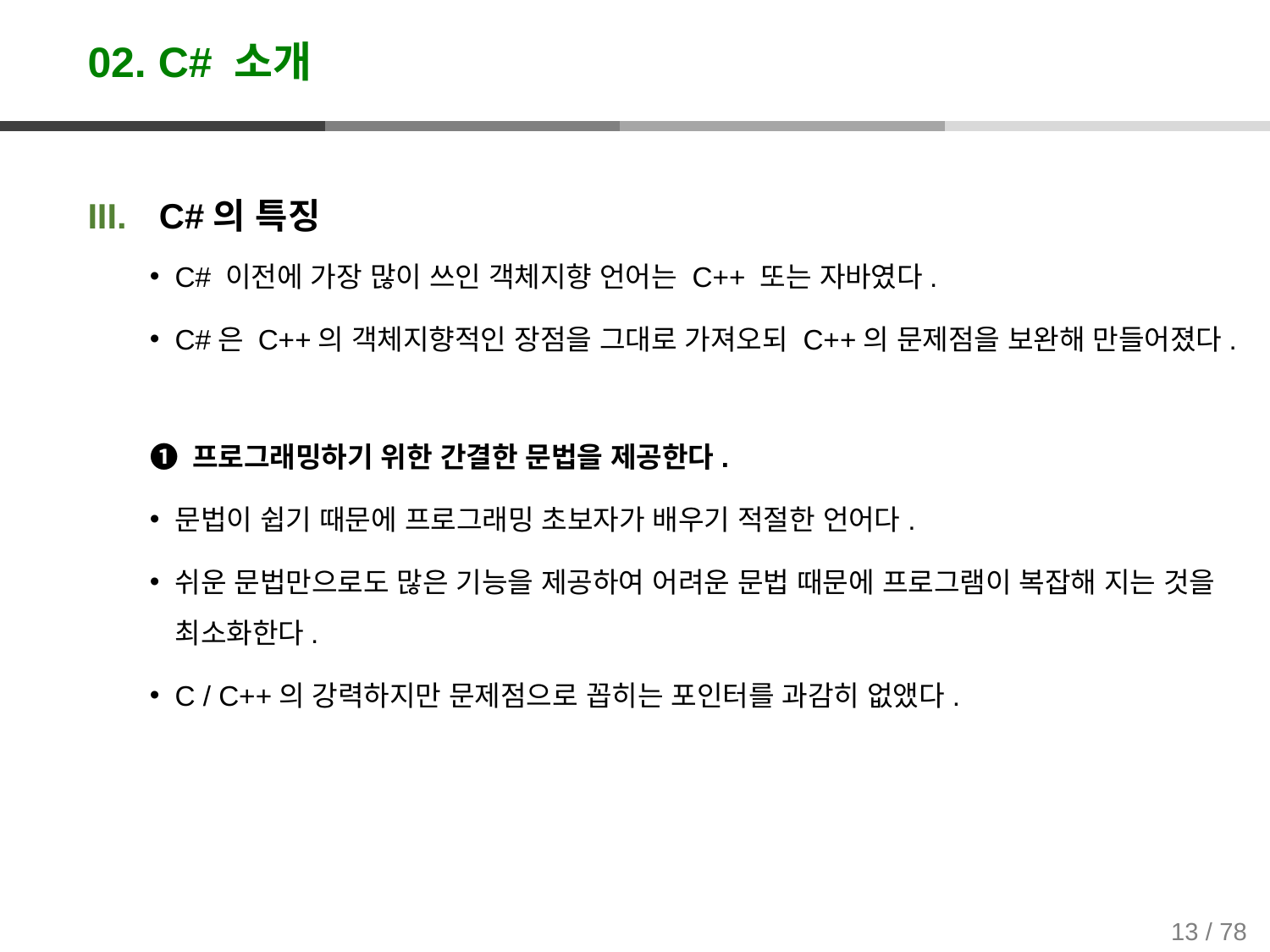

# 02. C# 소개
C#의 특징
C# 이전에 가장 많이 쓰인 객체지향 언어는 C++ 또는 자바였다.
C#은 C++의 객체지향적인 장점을 그대로 가져오되 C++의 문제점을 보완해 만들어졌다.

❶ 프로그래밍하기 위한 간결한 문법을 제공한다.
문법이 쉽기 때문에 프로그래밍 초보자가 배우기 적절한 언어다.
쉬운 문법만으로도 많은 기능을 제공하여 어려운 문법 때문에 프로그램이 복잡해 지는 것을 최소화한다.
C / C++의 강력하지만 문제점으로 꼽히는 포인터를 과감히 없앴다.